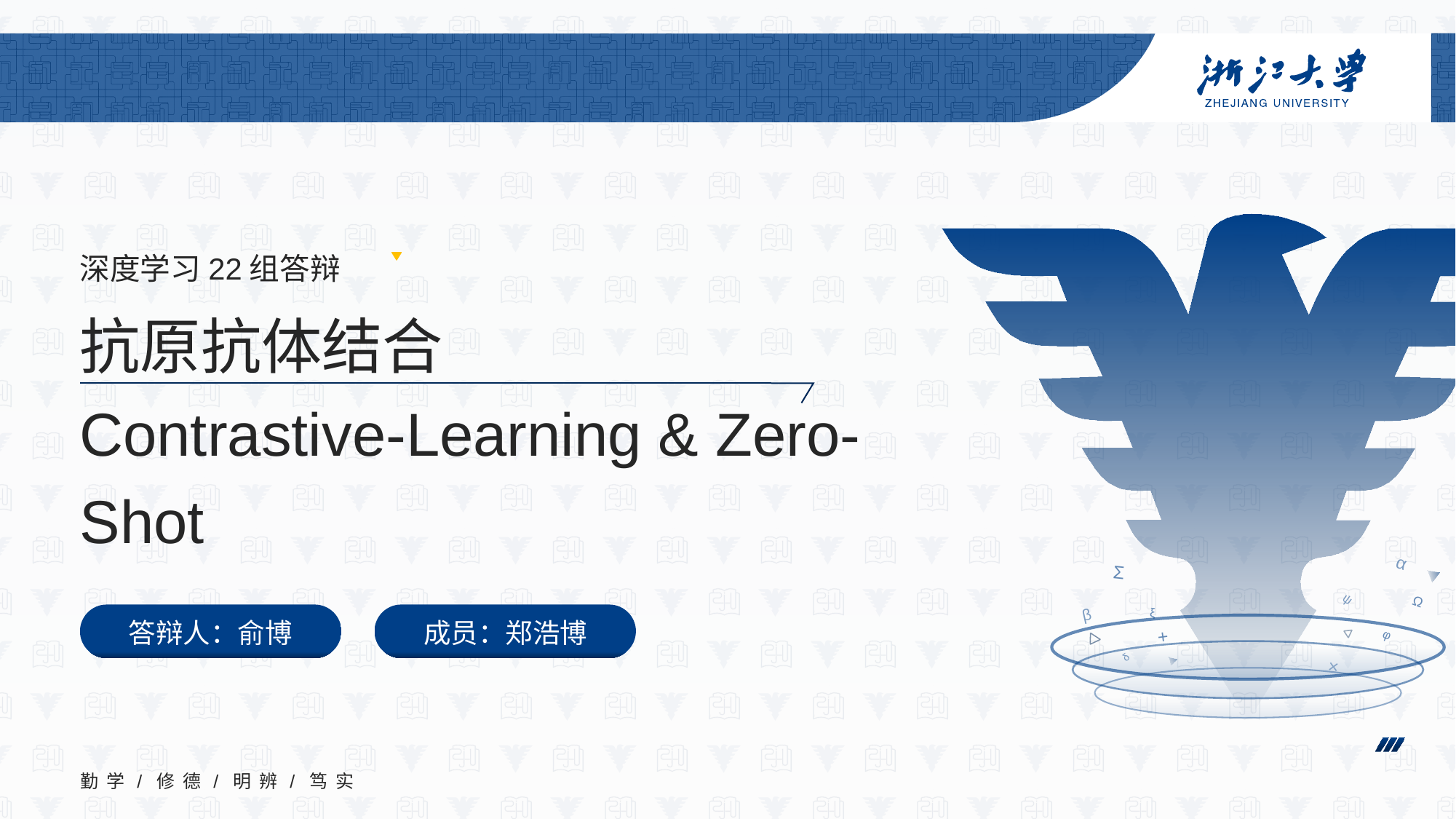

深度学习22组答辩

# 抗原抗体结合 Contrastive-Learning & Zero-Shot

答辩人：俞博
成员：郑浩博
勤  学  /  修  德  /  明  辨  /  笃  实